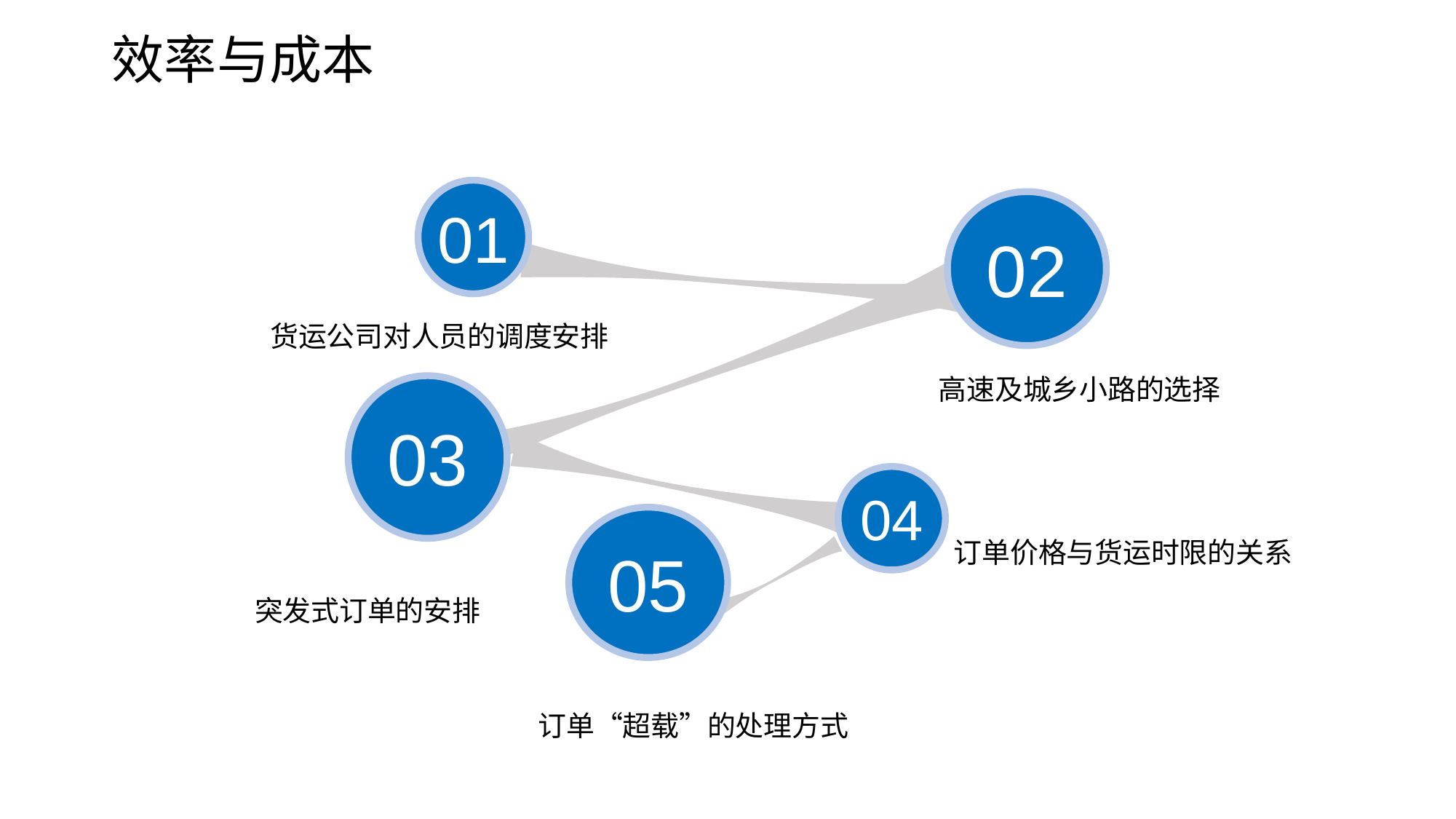

效率与成本
01
02

货运公司对人员的调度安排
高速及城乡小路的选择

03
04

订单价格与货运时限的关系
05
突发式订单的安排

订单“超载”的处理方式